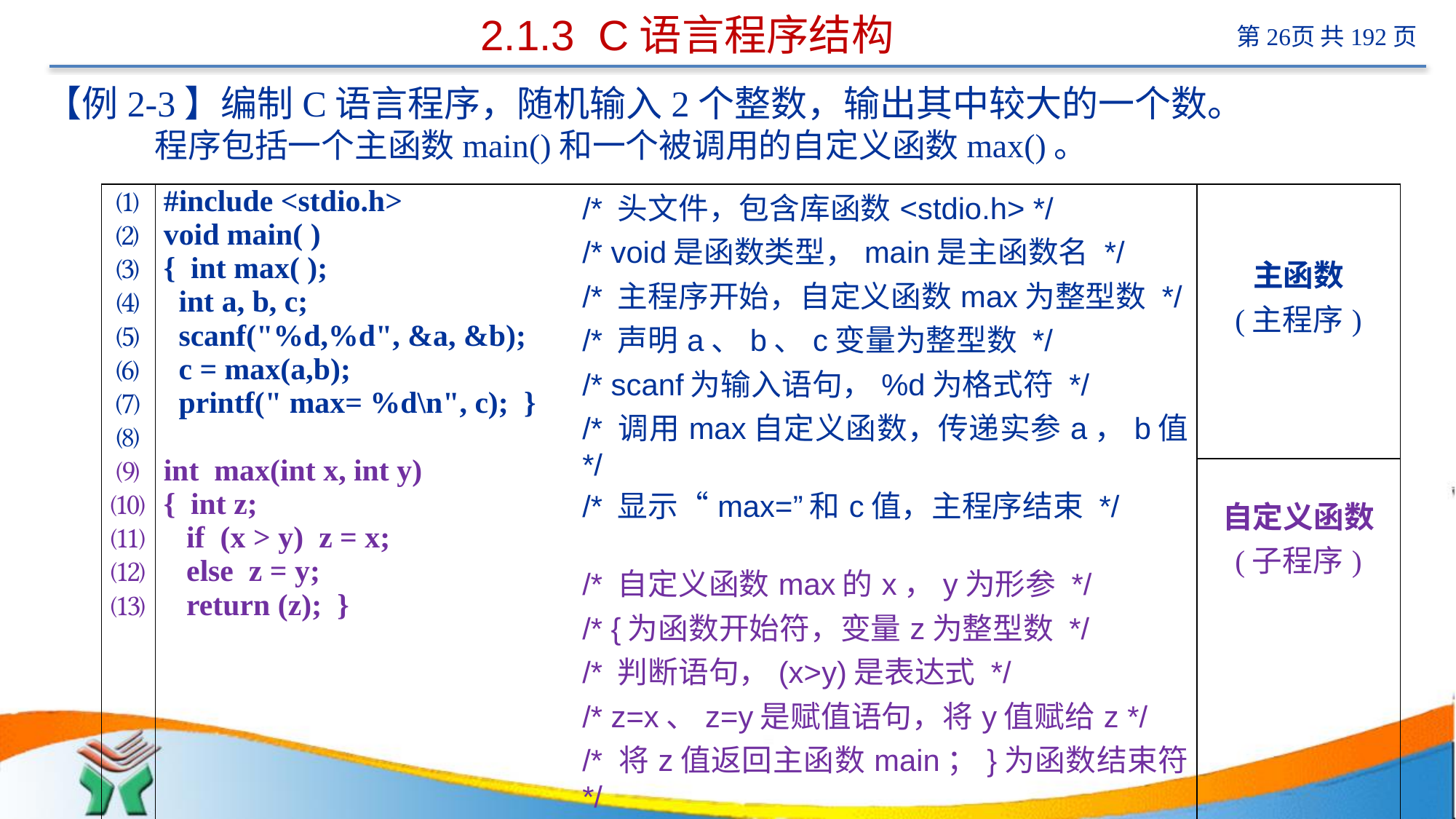

# 2.1.3  C语言程序结构
【例2-3】编制C语言程序，随机输入2个整数，输出其中较大的一个数。
程序包括一个主函数main()和一个被调用的自定义函数max()。

| ⑴⑵⑶⑷⑸⑹⑺⑻⑼⑽⑾⑿⒀ | #include <stdio.h> void main( ) { int max( ); int a, b, c; scanf("%d,%d", &a, &b); c = max(a,b); printf(" max= %d\n", c); } int max(int x, int y) { int z; if (x > y) z = x; else z = y; return (z); } | /\* 头文件，包含库函数<stdio.h> \*/ /\* void是函数类型，main是主函数名 \*/ /\* 主程序开始，自定义函数max为整型数 \*/ /\* 声明a、b、c变量为整型数 \*/ /\* scanf为输入语句，%d为格式符 \*/ /\* 调用max自定义函数，传递实参a，b值 \*/ /\* 显示“max=”和c值，主程序结束 \*/   /\* 自定义函数max的x，y为形参 \*/ /\* {为函数开始符，变量z为整型数 \*/ /\* 判断语句，(x>y)是表达式 \*/ /\* z=x、z=y是赋值语句，将y值赋给z \*/ /\* 将z值返回主函数main；}为函数结束符 \*/ | 主函数 (主程序) |
| --- | --- | --- | --- |
|  |  |  | 自定义函数 (子程序) |